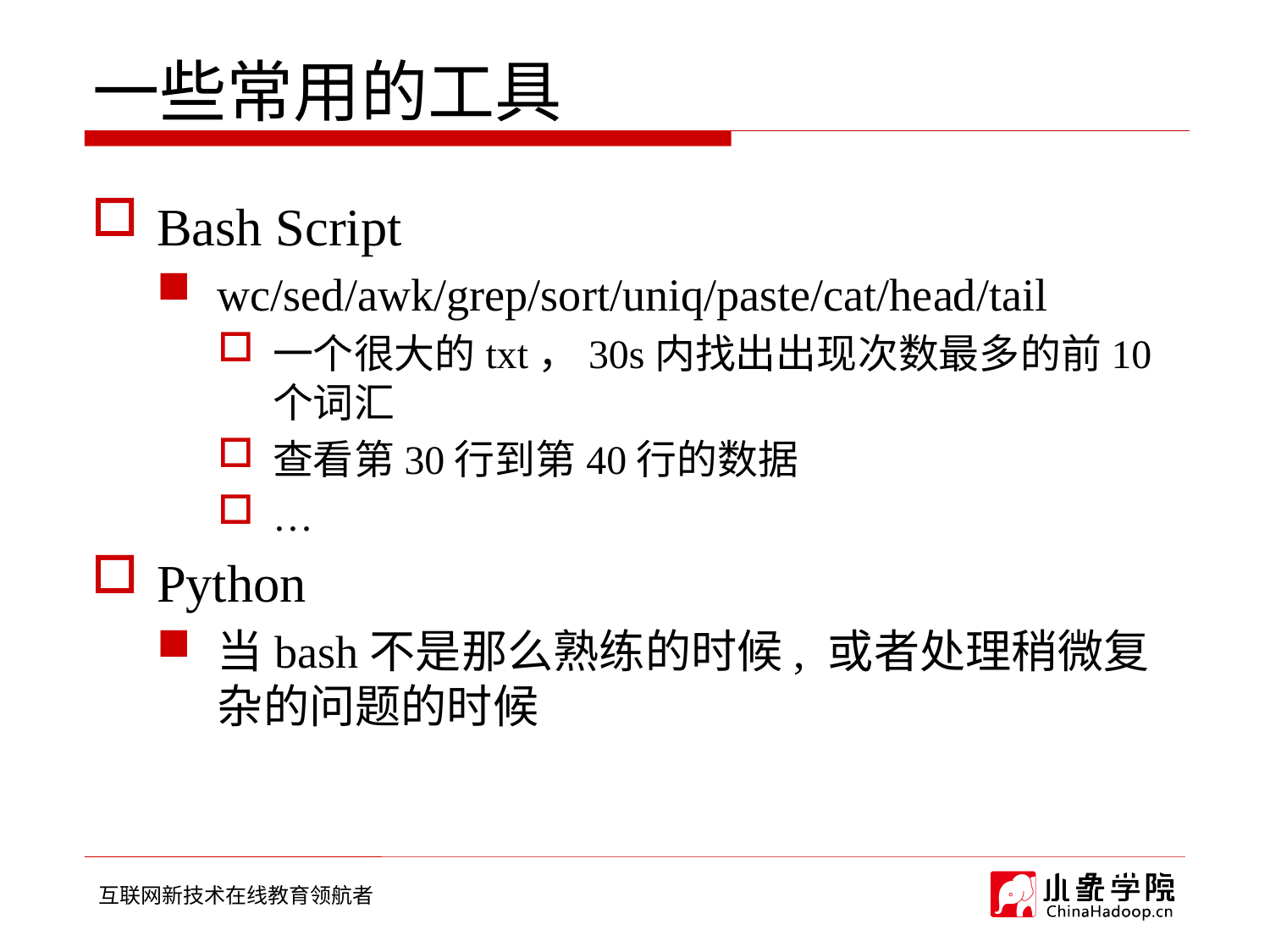

# 一些常用的工具
Bash Script
wc/sed/awk/grep/sort/uniq/paste/cat/head/tail
一个很大的txt，30s内找出出现次数最多的前10个词汇
查看第30行到第40行的数据
…
Python
当bash不是那么熟练的时候, 或者处理稍微复杂的问题的时候